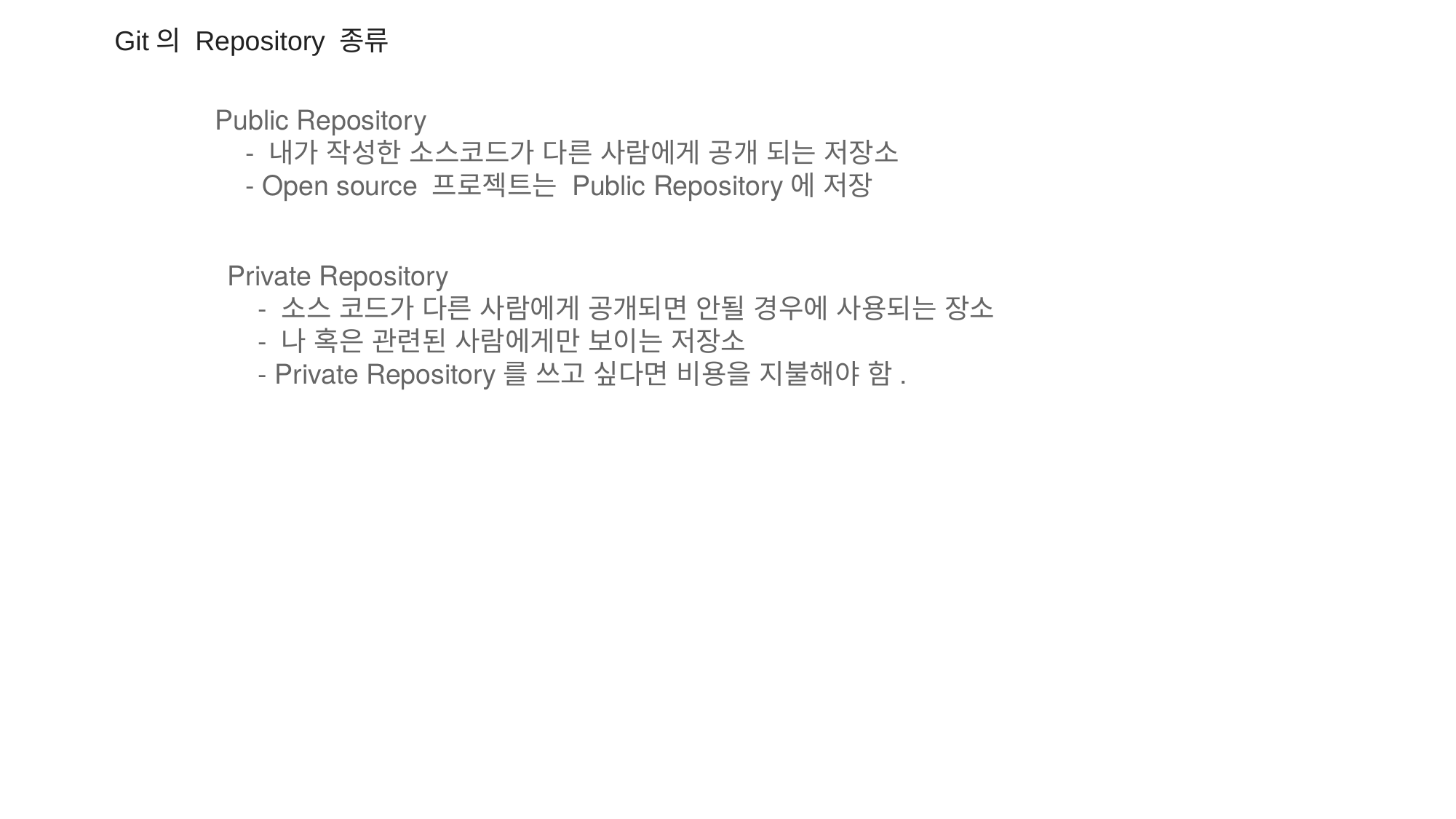

Git의 Repository 종류
Public Repository
    - 내가 작성한 소스코드가 다른 사람에게 공개 되는 저장소
    - Open source 프로젝트는 Public Repository에 저장
Private Repository
    - 소스 코드가 다른 사람에게 공개되면 안될 경우에 사용되는 장소
    - 나 혹은 관련된 사람에게만 보이는 저장소
    - Private Repository를 쓰고 싶다면 비용을 지불해야 함.